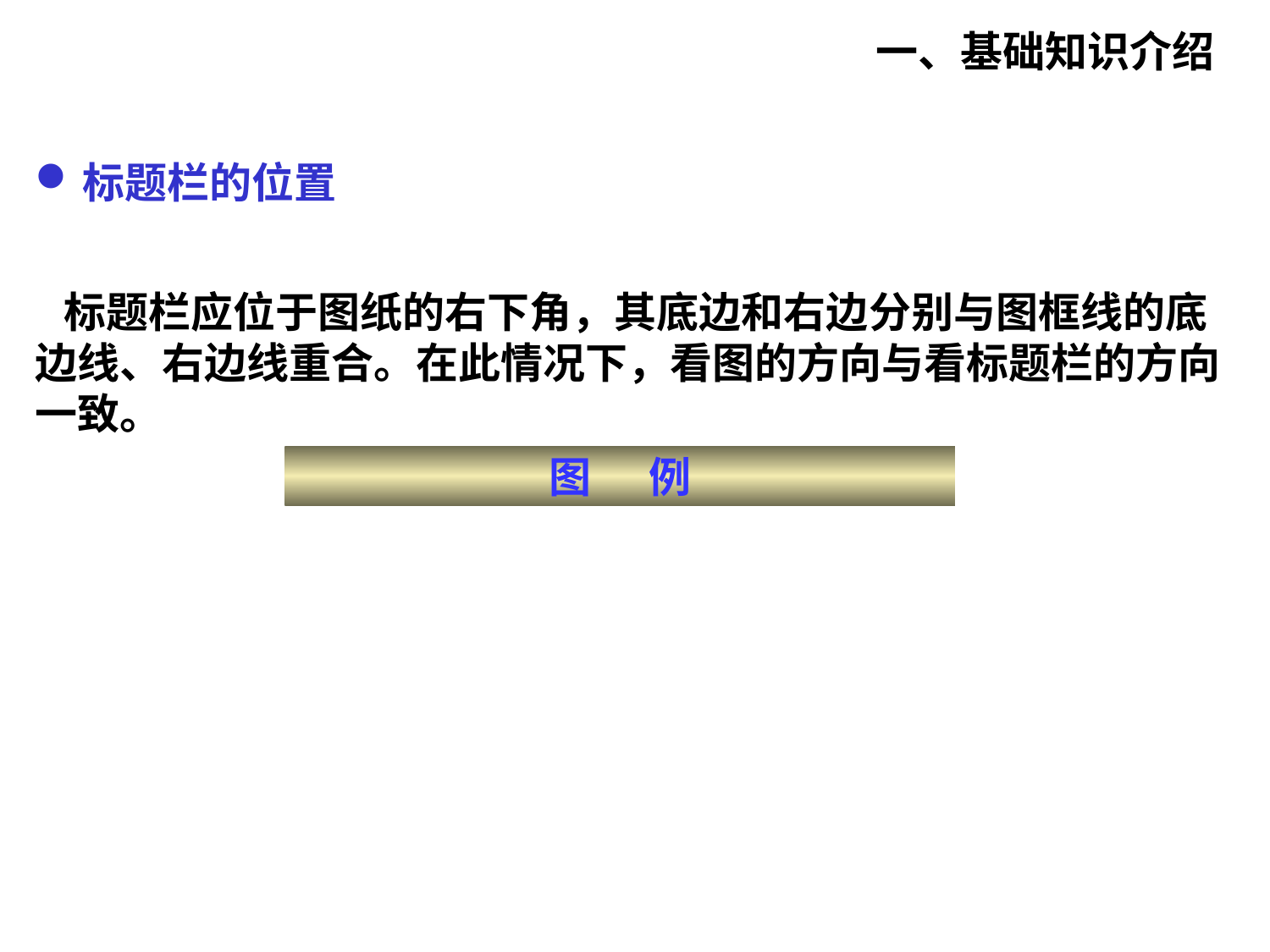

一、基础知识介绍
标题栏的位置
  标题栏应位于图纸的右下角，其底边和右边分别与图框线的底边线、右边线重合。在此情况下，看图的方向与看标题栏的方向一致。
图      例